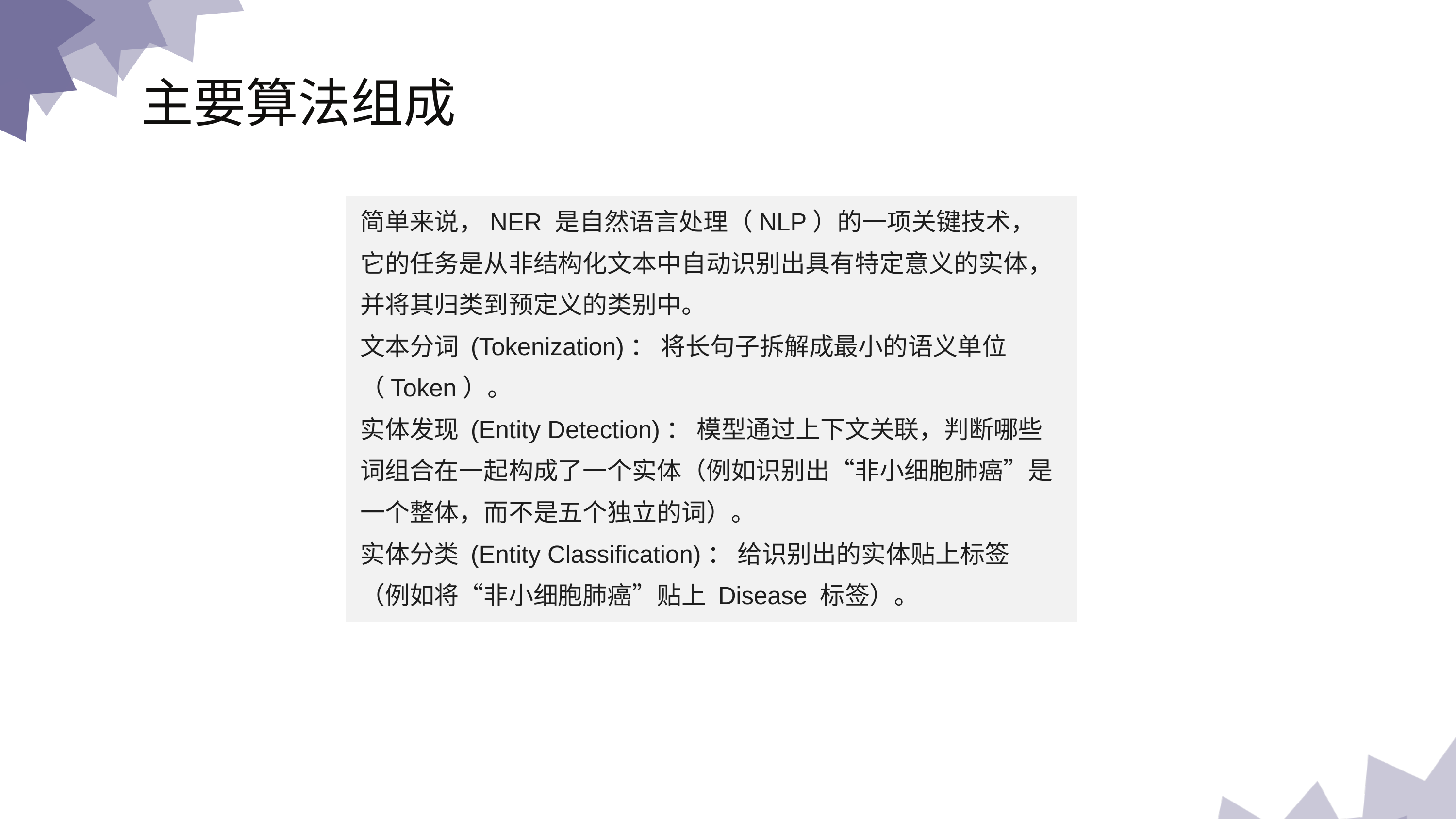

主要算法组成

简单来说，NER 是自然语言处理（NLP）的一项关键技术，它的任务是从非结构化文本中自动识别出具有特定意义的实体，并将其归类到预定义的类别中。
文本分词 (Tokenization)： 将长句子拆解成最小的语义单位（Token）。
实体发现 (Entity Detection)： 模型通过上下文关联，判断哪些词组合在一起构成了一个实体（例如识别出“非小细胞肺癌”是一个整体，而不是五个独立的词）。
实体分类 (Entity Classification)： 给识别出的实体贴上标签（例如将“非小细胞肺癌”贴上 Disease 标签）。